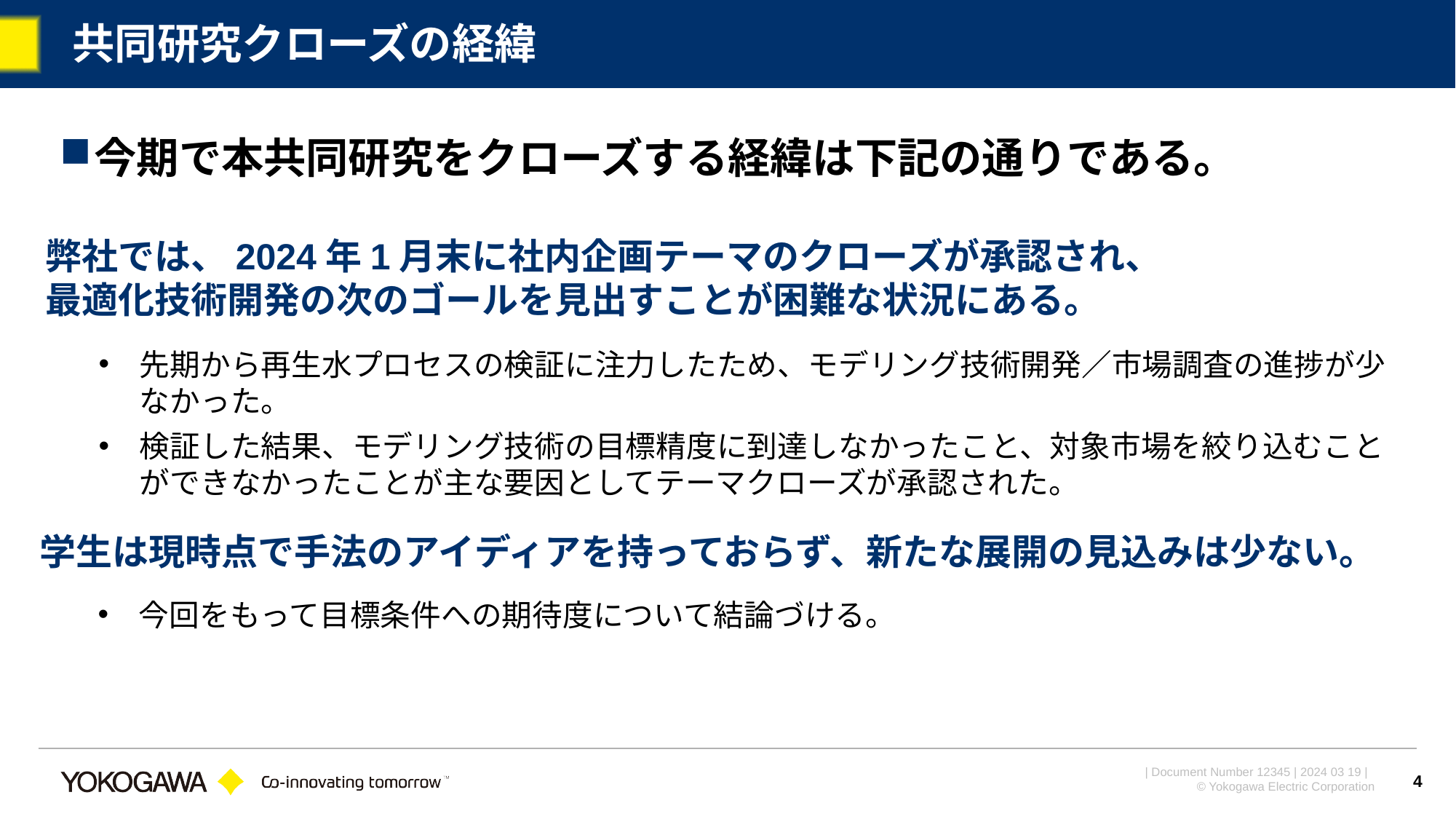

# 共同研究クローズの経緯
今期で本共同研究をクローズする経緯は下記の通りである。
弊社では、2024年1月末に社内企画テーマのクローズが承認され、
最適化技術開発の次のゴールを見出すことが困難な状況にある。
先期から再生水プロセスの検証に注力したため、モデリング技術開発／市場調査の進捗が少なかった。
検証した結果、モデリング技術の目標精度に到達しなかったこと、対象市場を絞り込むことができなかったことが主な要因としてテーマクローズが承認された。
学生は現時点で手法のアイディアを持っておらず、新たな展開の見込みは少ない。
今回をもって目標条件への期待度について結論づける。
4